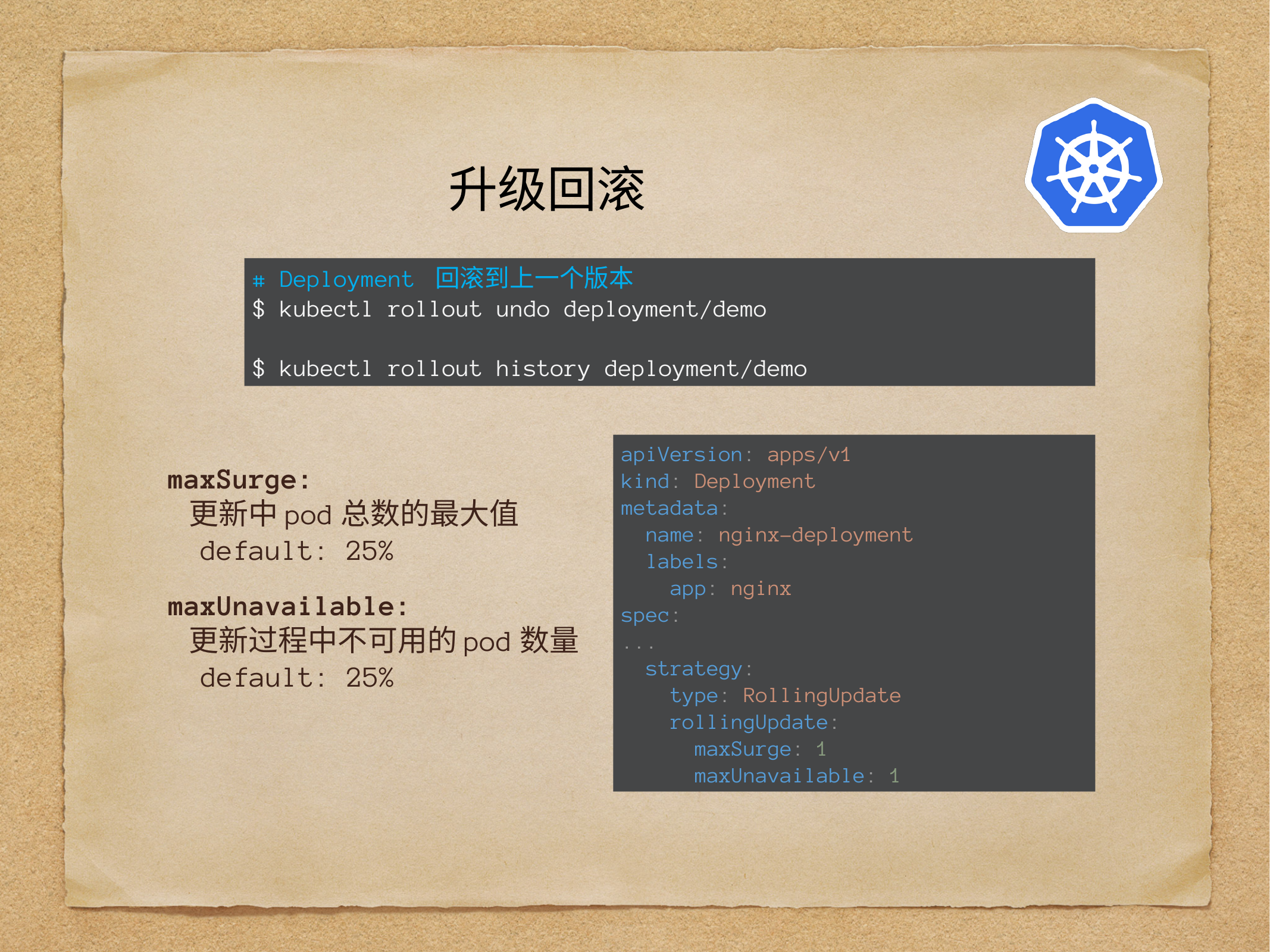

# 升级回滚
# Deployment 回滚到上一个版本
$ kubectl rollout undo deployment/demo

$ kubectl rollout history deployment/demo
apiVersion: apps/v1
kind: Deployment
metadata:
  name: nginx-deployment
  labels:
    app: nginx
spec:
...
  strategy:
    type: RollingUpdate
    rollingUpdate:
      maxSurge: 1
      maxUnavailable: 1
maxSurge:
  更新中pod总数的最大值
  default: 25%
maxUnavailable:
  更新过程中不可用的pod数量
  default: 25%